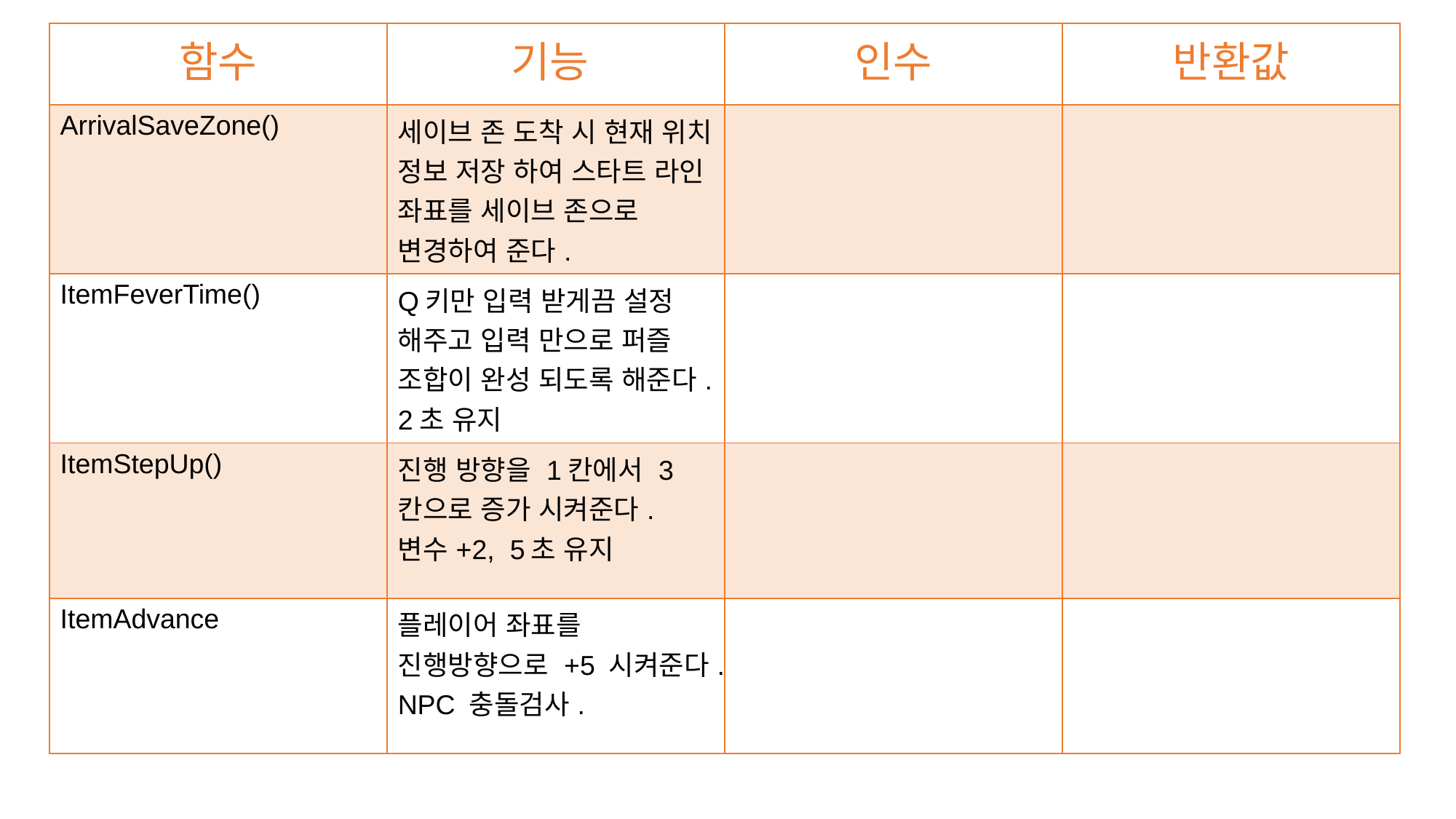

| 함수 | 기능 | 인수 | 반환값 |
| --- | --- | --- | --- |
| ArrivalSaveZone() | 세이브 존 도착 시 현재 위치 정보 저장 하여 스타트 라인 좌표를 세이브 존으로 변경하여 준다. |  |  |
| ItemFeverTime() | Q키만 입력 받게끔 설정 해주고 입력 만으로 퍼즐 조합이 완성 되도록 해준다. 2초 유지 |  |  |
| ItemStepUp() | 진행 방향을 1칸에서 3칸으로 증가 시켜준다. 변수+2, 5초 유지 |  |  |
| ItemAdvance | 플레이어 좌표를 진행방향으로 +5 시켜준다. NPC 충돌검사. |  |  |